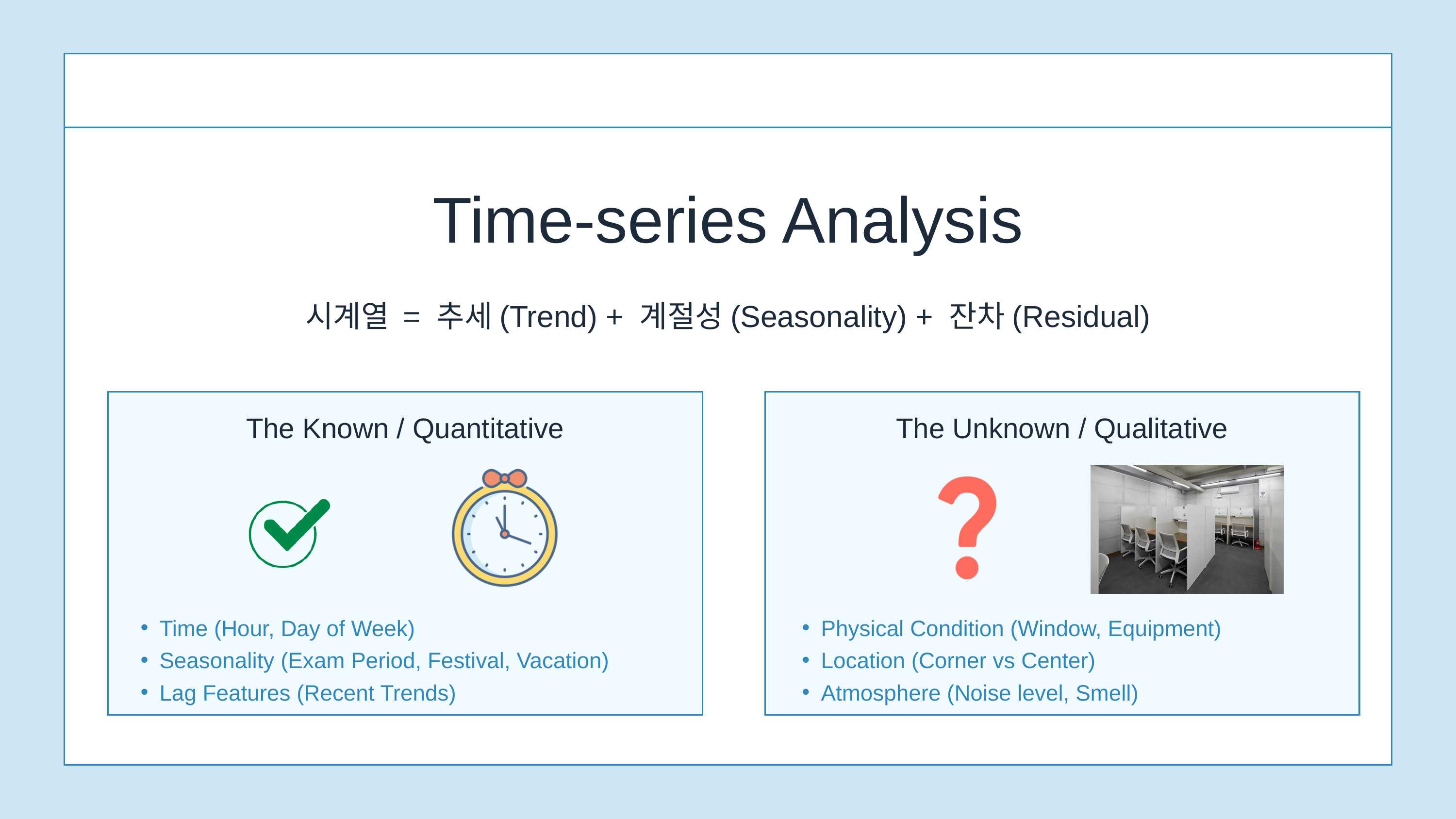

Time-series Analysis
시계열 = 추세(Trend) + 계절성(Seasonality) + 잔차(Residual)

The Known / Quantitative
The Unknown / Qualitative

Time (Hour, Day of Week)
Seasonality (Exam Period, Festival, Vacation)
Lag Features (Recent Trends)
Physical Condition (Window, Equipment)
Location (Corner vs Center)
Atmosphere (Noise level, Smell)